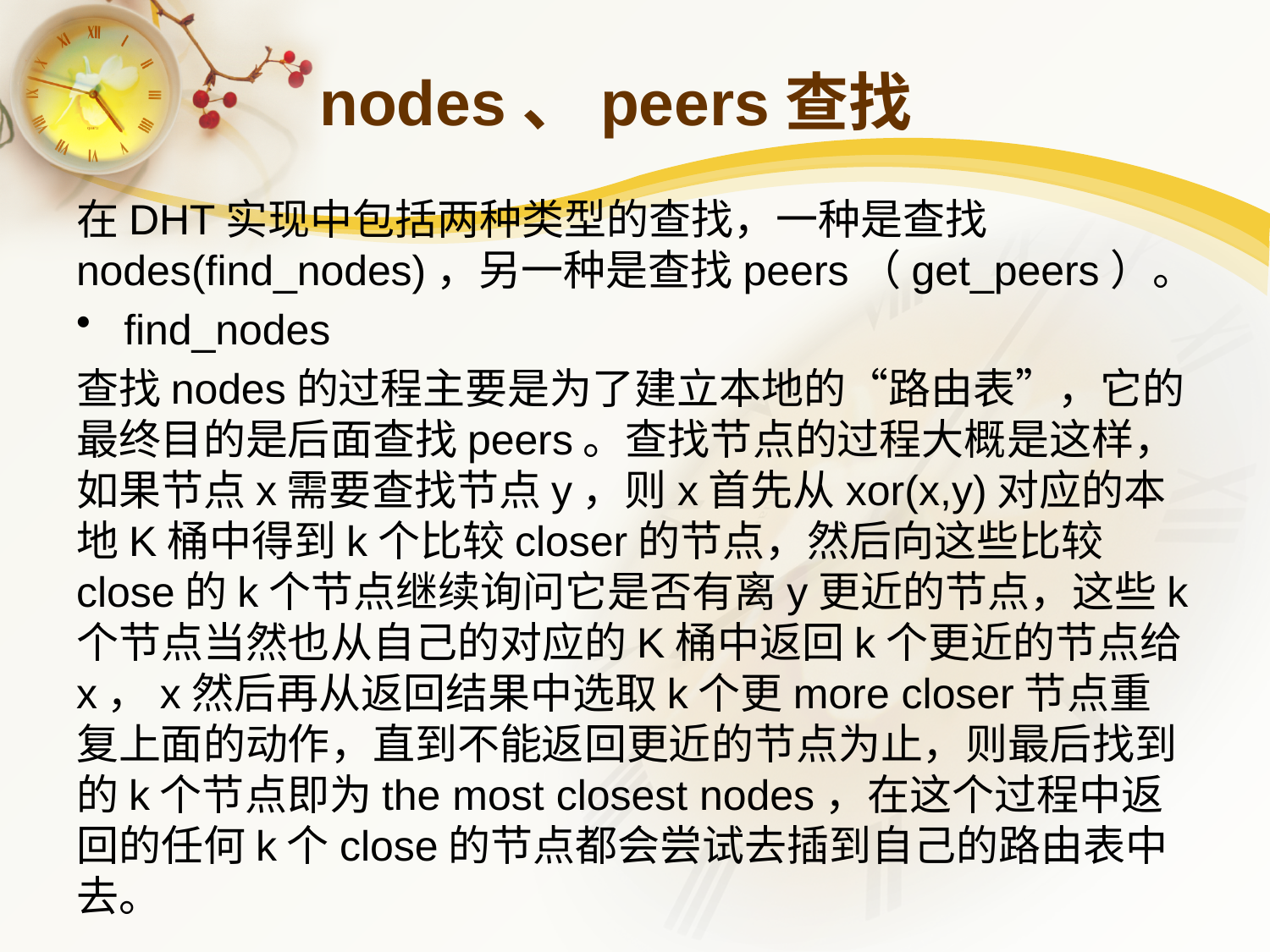

# nodes、peers查找
在DHT实现中包括两种类型的查找，一种是查找nodes(find_nodes)，另一种是查找peers（get_peers）。
find_nodes
查找nodes的过程主要是为了建立本地的“路由表”，它的最终目的是后面查找peers。查找节点的过程大概是这样，如果节点x需要查找节点y，则x首先从xor(x,y)对应的本地K桶中得到k个比较closer的节点，然后向这些比较close的k个节点继续询问它是否有离y更近的节点，这些k个节点当然也从自己的对应的K桶中返回k个更近的节点给x，x然后再从返回结果中选取k个更more closer节点重复上面的动作，直到不能返回更近的节点为止，则最后找到的k个节点即为the most closest nodes，在这个过程中返回的任何k个close的节点都会尝试去插到自己的路由表中去。